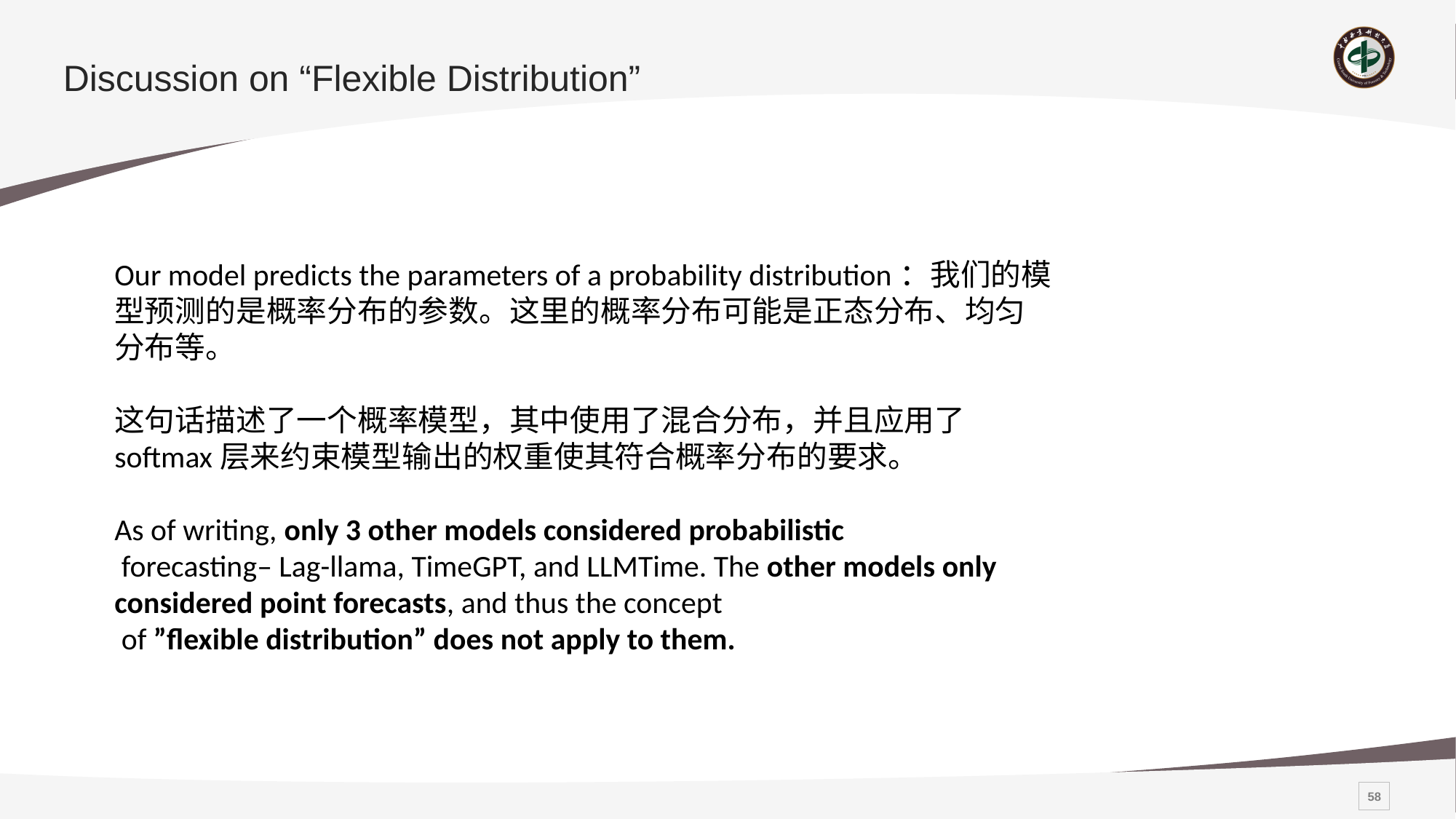

# Discussion on “Flexible Distribution”
Our model predicts the parameters of a probability distribution：我们的模型预测的是概率分布的参数。这里的概率分布可能是正态分布、均匀分布等。

这句话描述了一个概率模型，其中使用了混合分布，并且应用了softmax层来约束模型输出的权重使其符合概率分布的要求。

As of writing, only 3 other models considered probabilistic
 forecasting– Lag-llama, TimeGPT, and LLMTime. The other models only considered point forecasts, and thus the concept
 of ”flexible distribution” does not apply to them.